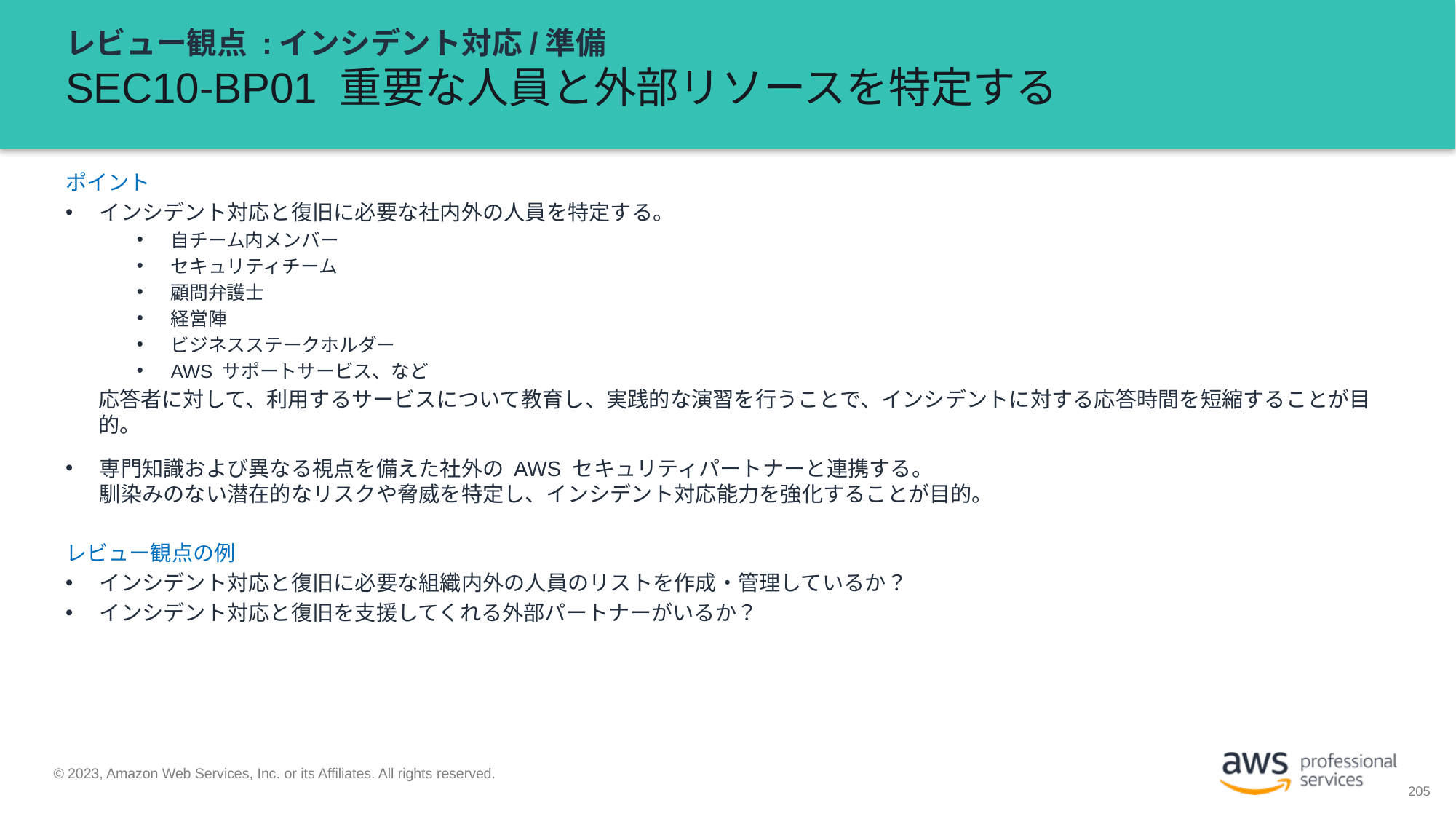

# レビュー観点 :インシデント対応/準備 SEC10-BP01 重要な人員と外部リソースを特定する
ポイント
インシデント対応と復旧に必要な社内外の人員を特定する。
自チーム内メンバー
セキュリティチーム
顧問弁護士
経営陣
ビジネスステークホルダー
AWS サポートサービス、など
応答者に対して、利用するサービスについて教育し、実践的な演習を行うことで、インシデントに対する応答時間を短縮することが目的。
専門知識および異なる視点を備えた社外の AWS セキュリティパートナーと連携する。
馴染みのない潜在的なリスクや脅威を特定し、インシデント対応能力を強化することが目的。

レビュー観点の例
インシデント対応と復旧に必要な組織内外の人員のリストを作成・管理しているか？
インシデント対応と復旧を支援してくれる外部パートナーがいるか？